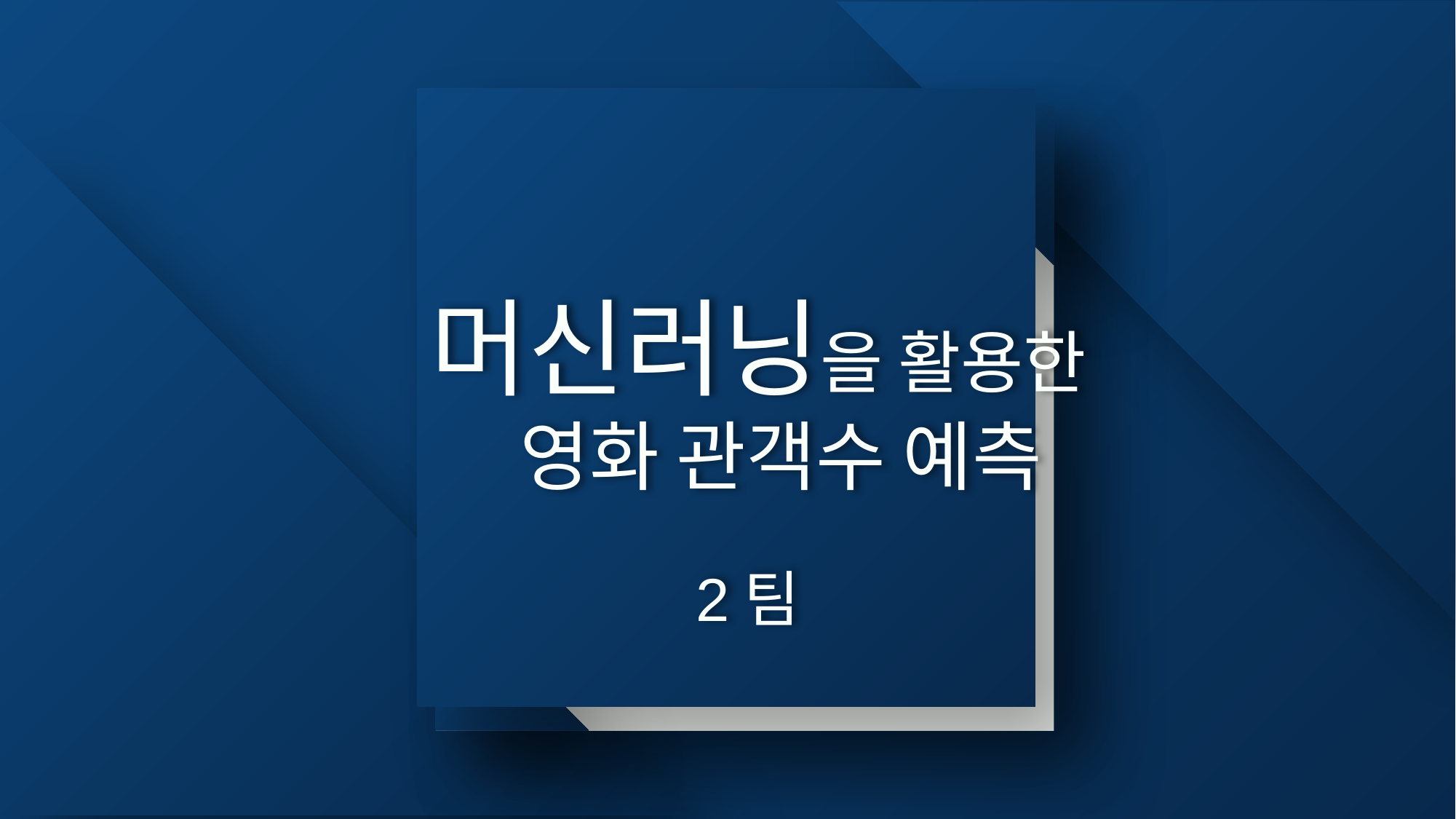

# 머신러닝을 활용한
 영화 관객수 예측
2팀